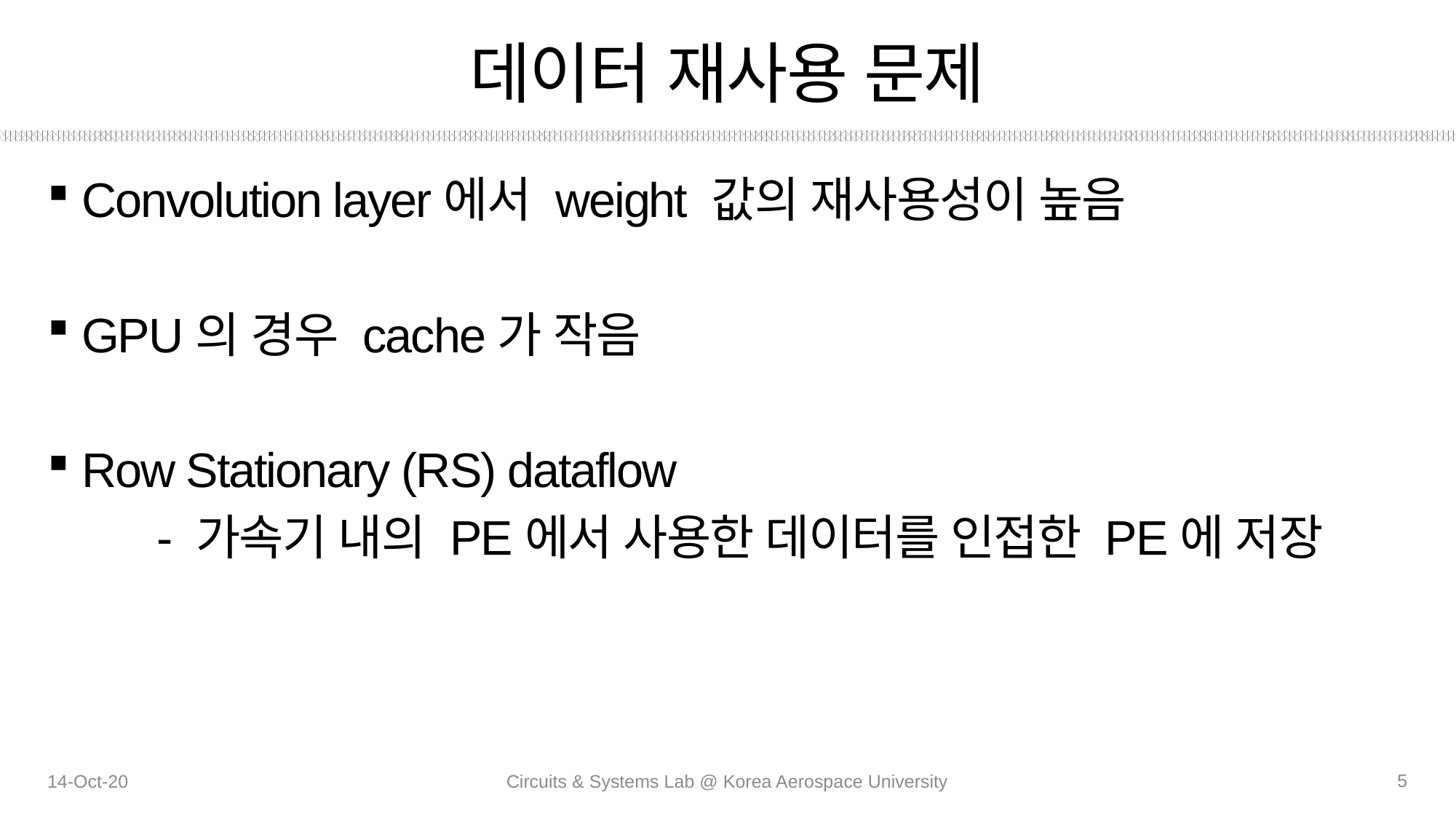

# 데이터 재사용 문제
Convolution layer에서 weight 값의 재사용성이 높음

GPU의 경우 cache가 작음

Row Stationary (RS) dataflow
	- 가속기 내의 PE에서 사용한 데이터를 인접한 PE에 저장
5
14-Oct-20
Circuits & Systems Lab @ Korea Aerospace University